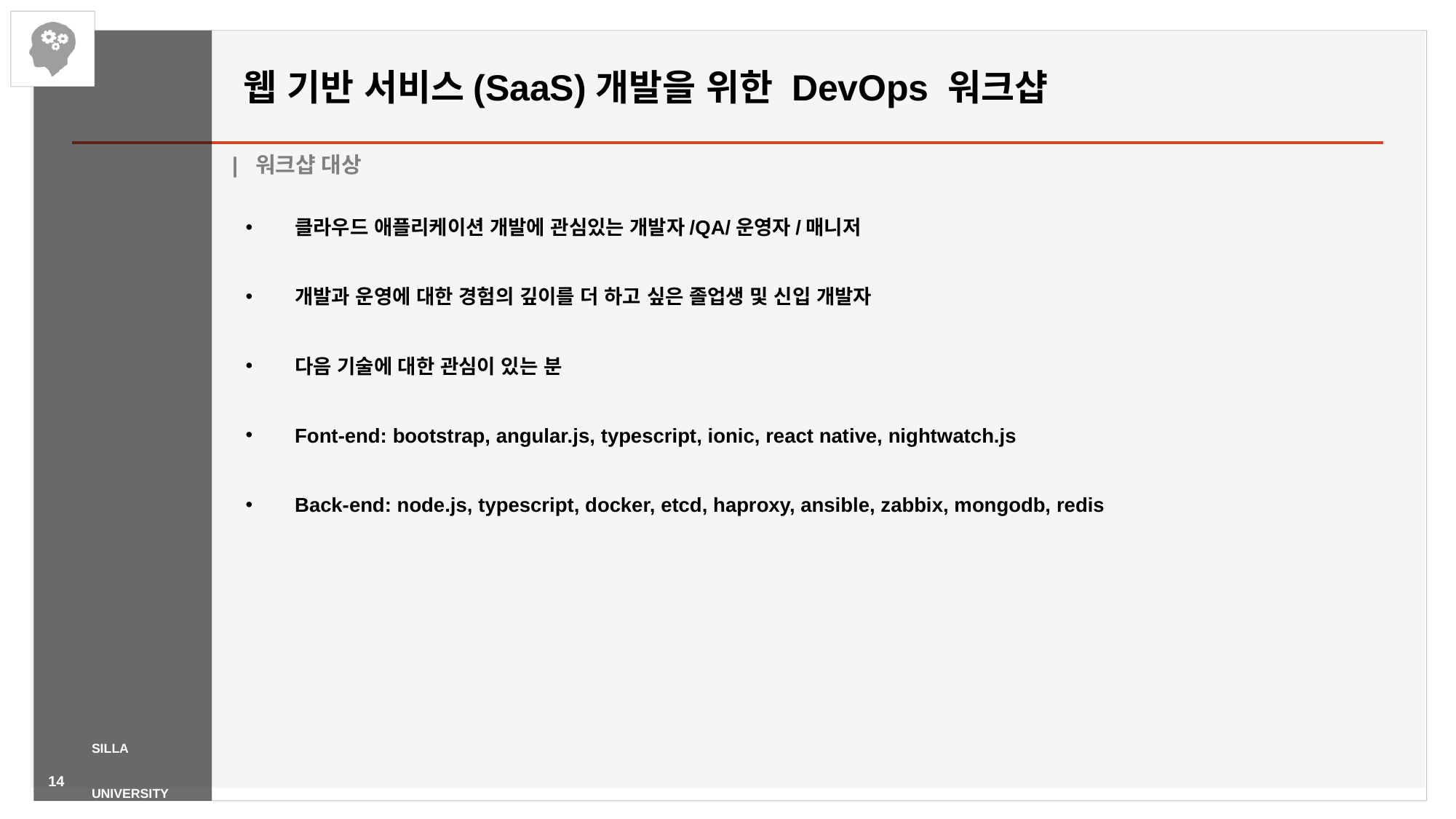

# 웹 기반 서비스(SaaS)개발을 위한 DevOps 워크샵
|  워크샵 대상
클라우드 애플리케이션 개발에 관심있는 개발자/QA/운영자/매니저
개발과 운영에 대한 경험의 깊이를 더 하고 싶은 졸업생 및 신입 개발자
다음 기술에 대한 관심이 있는 분
Font-end: bootstrap, angular.js, typescript, ionic, react native, nightwatch.js
Back-end: node.js, typescript, docker, etcd, haproxy, ansible, zabbix, mongodb, redis
SILLA
UNIVERSITY
14